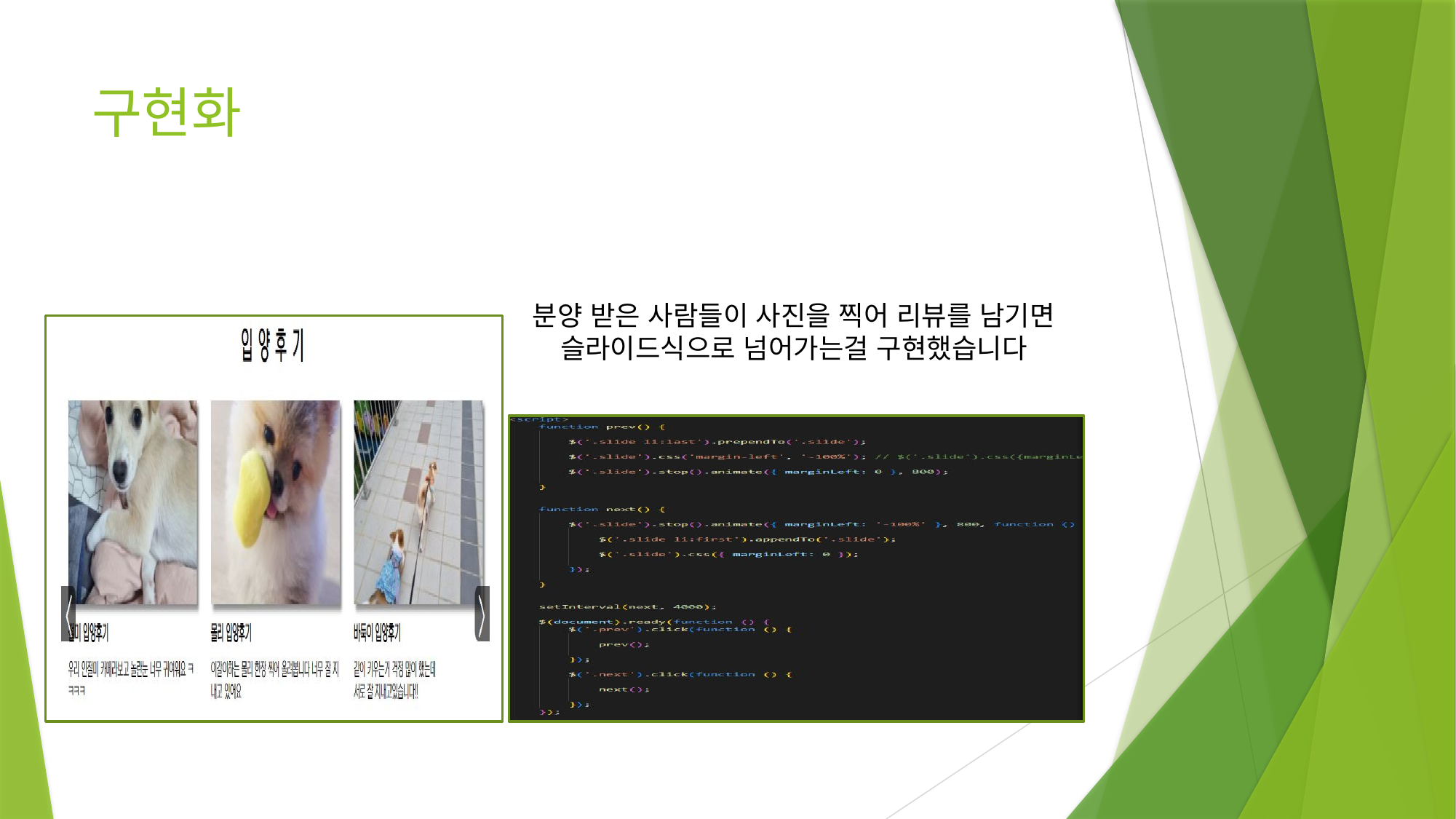

# 구현화

분양 받은 사람들이 사진을 찍어 리뷰를 남기면 슬라이드식으로 넘어가는걸 구현했습니다